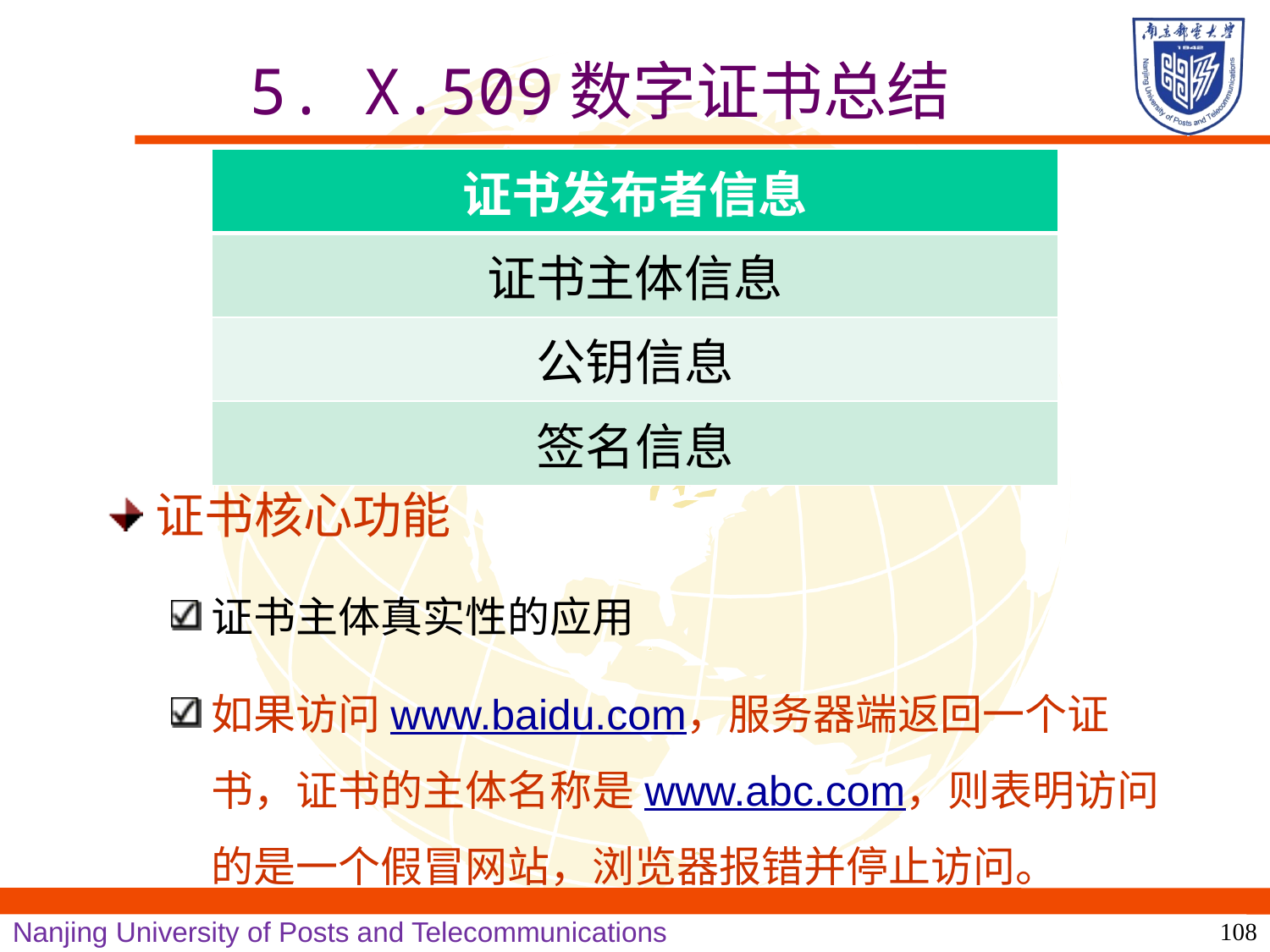

# 5. X.509数字证书总结
| 证书发布者信息 |
| --- |
| 证书主体信息 |
| 公钥信息 |
| 签名信息 |
证书核心功能
证书主体真实性的应用
如果访问www.baidu.com，服务器端返回一个证书，证书的主体名称是www.abc.com，则表明访问的是一个假冒网站，浏览器报错并停止访问。

108